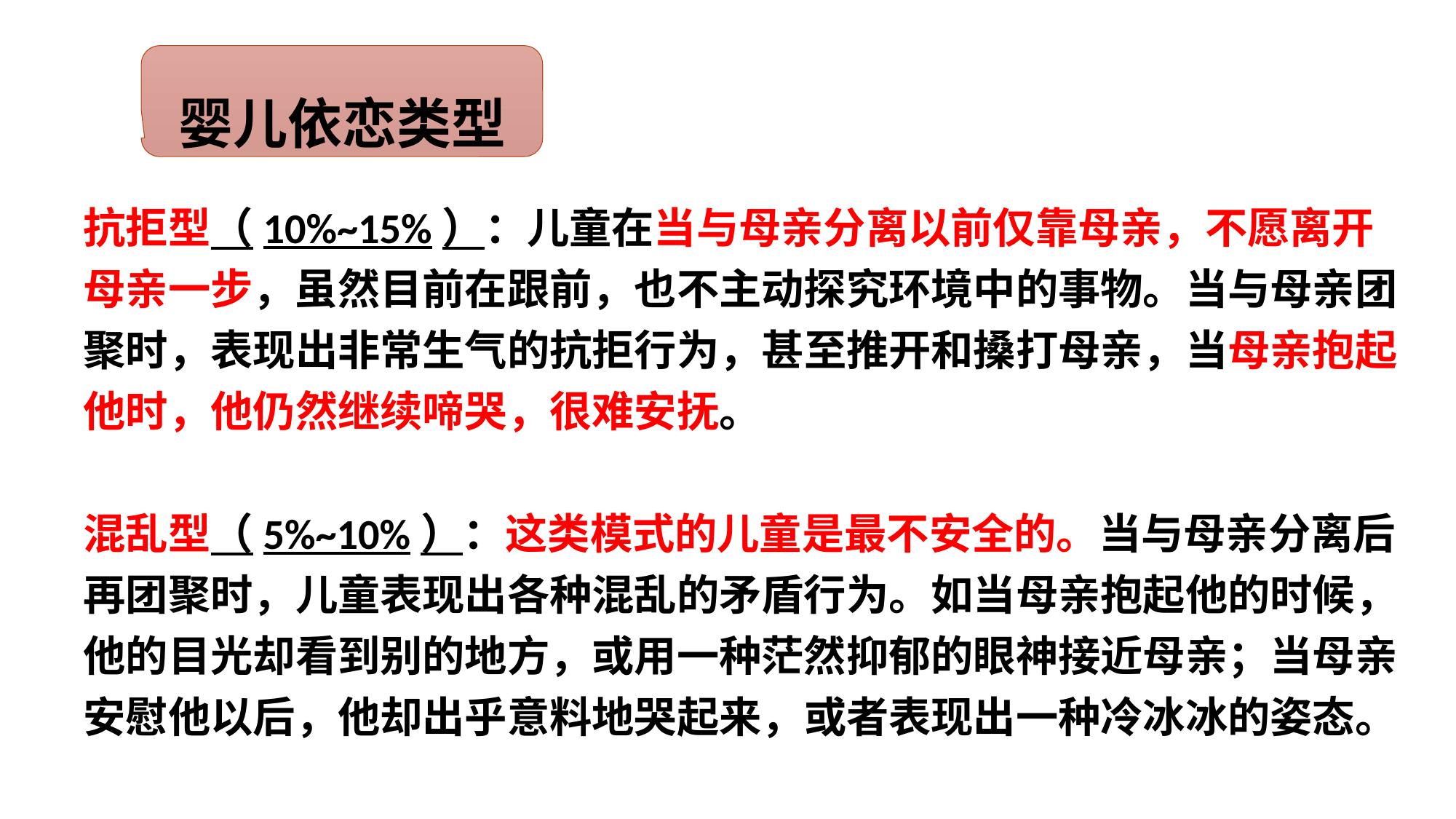

婴儿依恋类型

抗拒型（10%~15%）：儿童在当与母亲分离以前仅靠母亲，不愿离开母亲一步，虽然目前在跟前，也不主动探究环境中的事物。当与母亲团聚时，表现出非常生气的抗拒行为，甚至推开和搡打母亲，当母亲抱起他时，他仍然继续啼哭，很难安抚。

混乱型（5%~10%）：这类模式的儿童是最不安全的。当与母亲分离后再团聚时，儿童表现出各种混乱的矛盾行为。如当母亲抱起他的时候，他的目光却看到别的地方，或用一种茫然抑郁的眼神接近母亲；当母亲安慰他以后，他却出乎意料地哭起来，或者表现出一种冷冰冰的姿态。